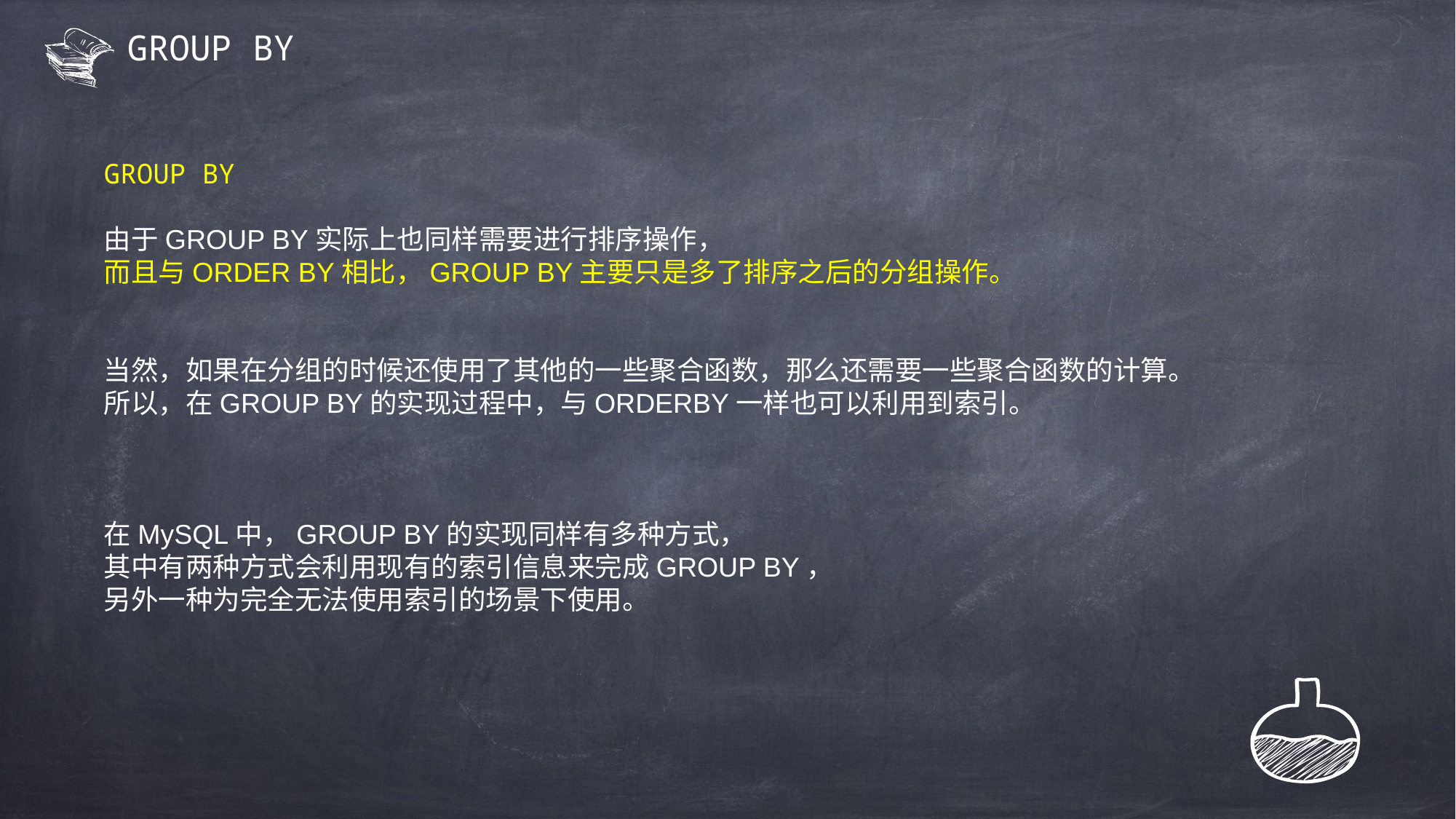

# GROUP BY

GROUP BY

由于GROUP BY实际上也同样需要进行排序操作，
而且与ORDER BY相比，GROUP BY主要只是多了排序之后的分组操作。

当然，如果在分组的时候还使用了其他的一些聚合函数，那么还需要一些聚合函数的计算。
所以，在GROUP BY的实现过程中，与ORDERBY一样也可以利用到索引。

在MySQL中，GROUP BY的实现同样有多种方式，
其中有两种方式会利用现有的索引信息来完成GROUP BY，
另外一种为完全无法使用索引的场景下使用。